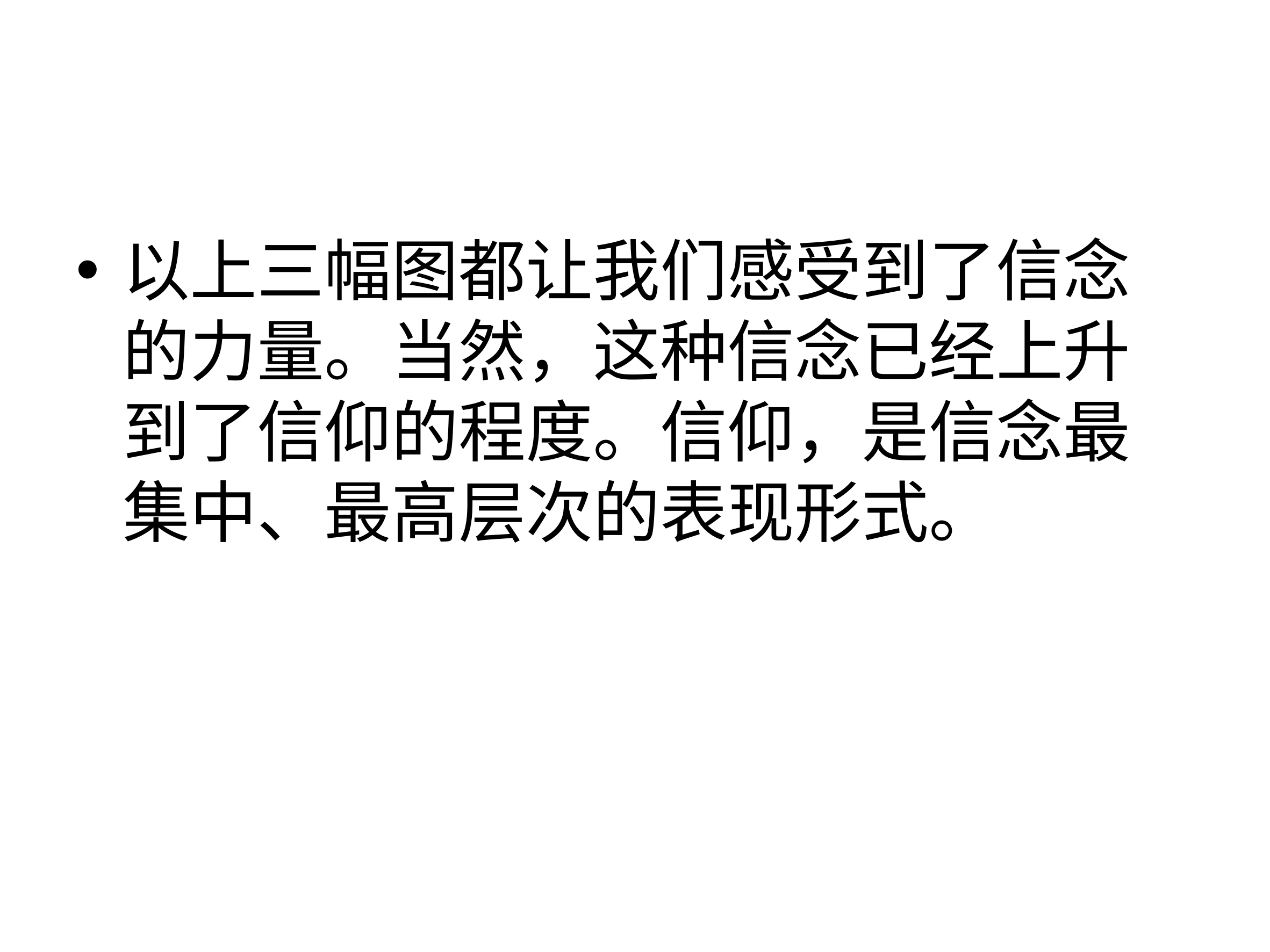

以上三幅图都让我们感受到了信念的力量。当然，这种信念已经上升到了信仰的程度。信仰，是信念最集中、最高层次的表现形式。